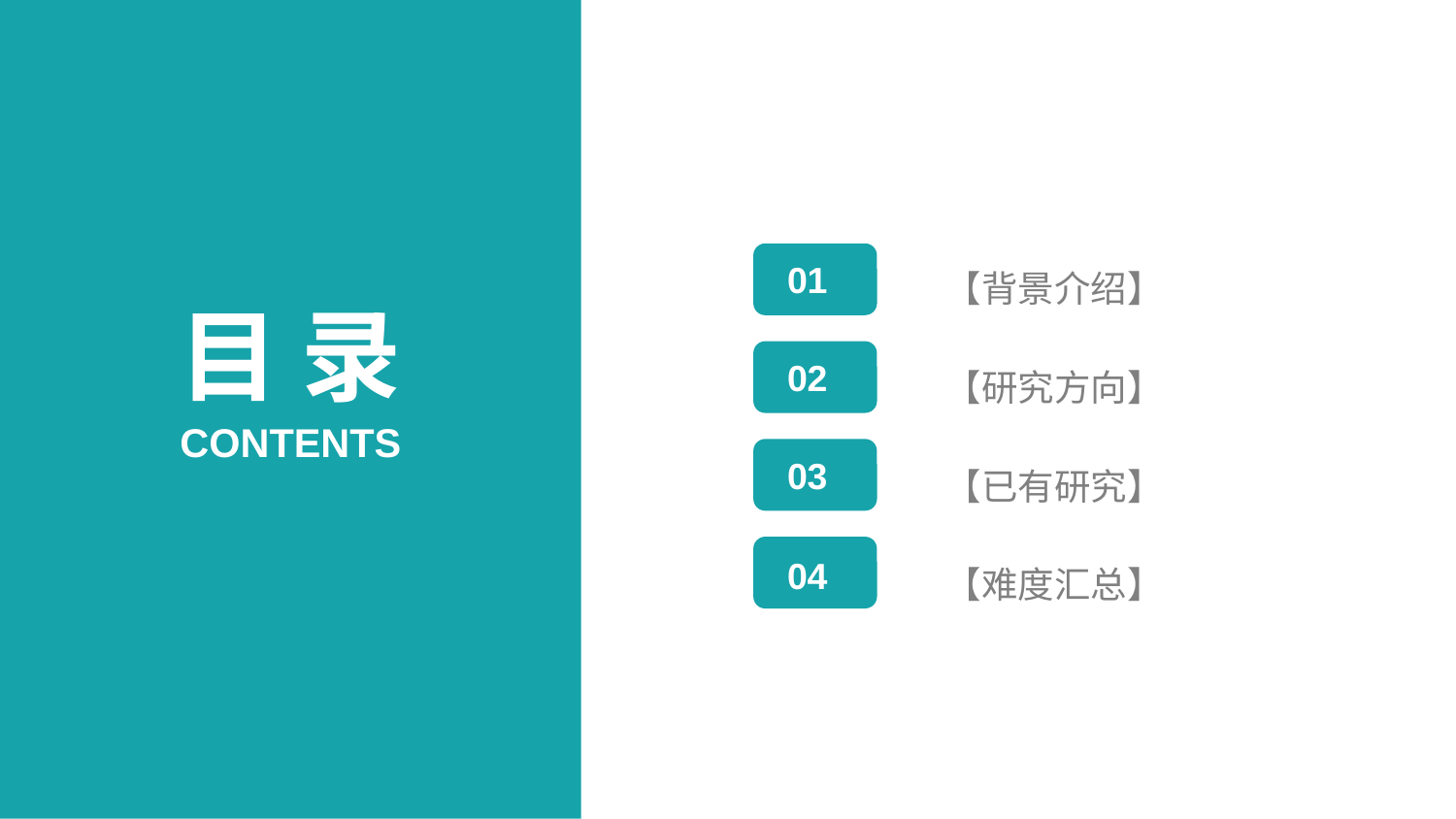

01
【背景介绍】

目 录
02
【研究方向】

CONTENTS
03
【已有研究】

04
【难度汇总】